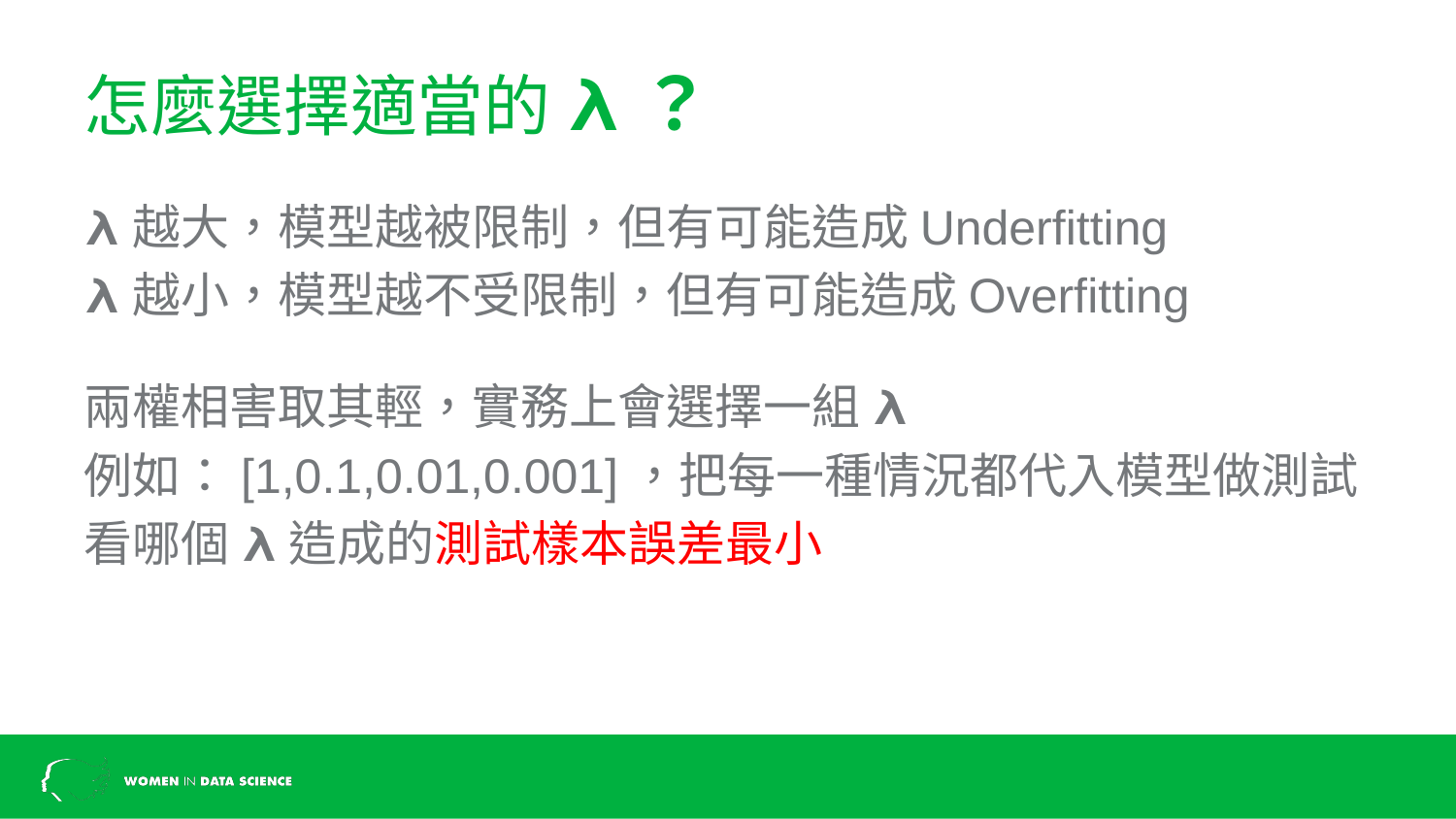

# 怎麼選擇適當的λ？
λ越大，模型越被限制，但有可能造成Underfitting
λ越小，模型越不受限制，但有可能造成Overfitting

兩權相害取其輕，實務上會選擇一組λ
例如：[1,0.1,0.01,0.001]，把每一種情況都代入模型做測試
看哪個λ造成的測試樣本誤差最小